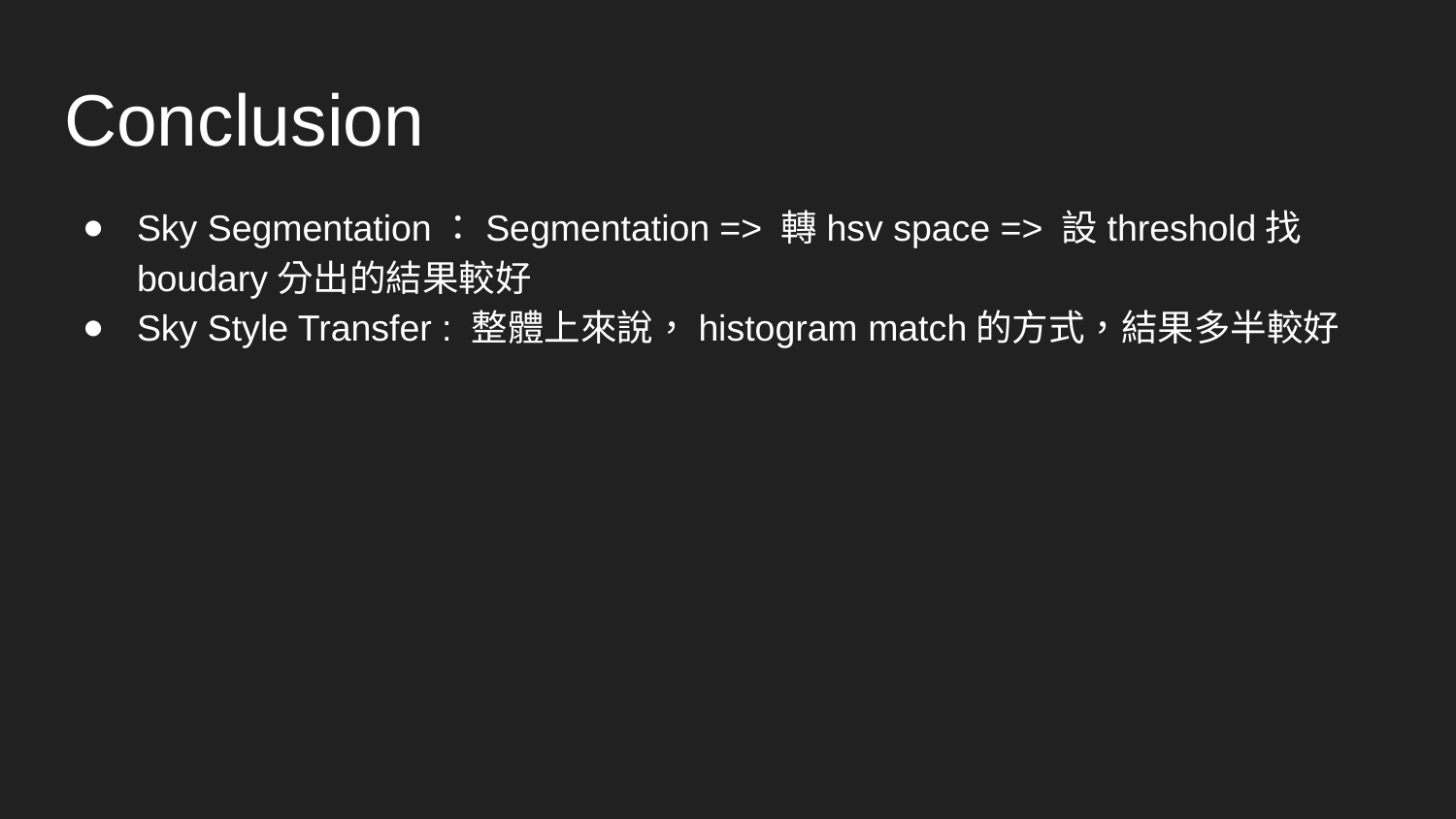

# Conclusion
Sky Segmentation：Segmentation => 轉hsv space => 設threshold找boudary分出的結果較好
Sky Style Transfer : 整體上來說，histogram match的方式，結果多半較好